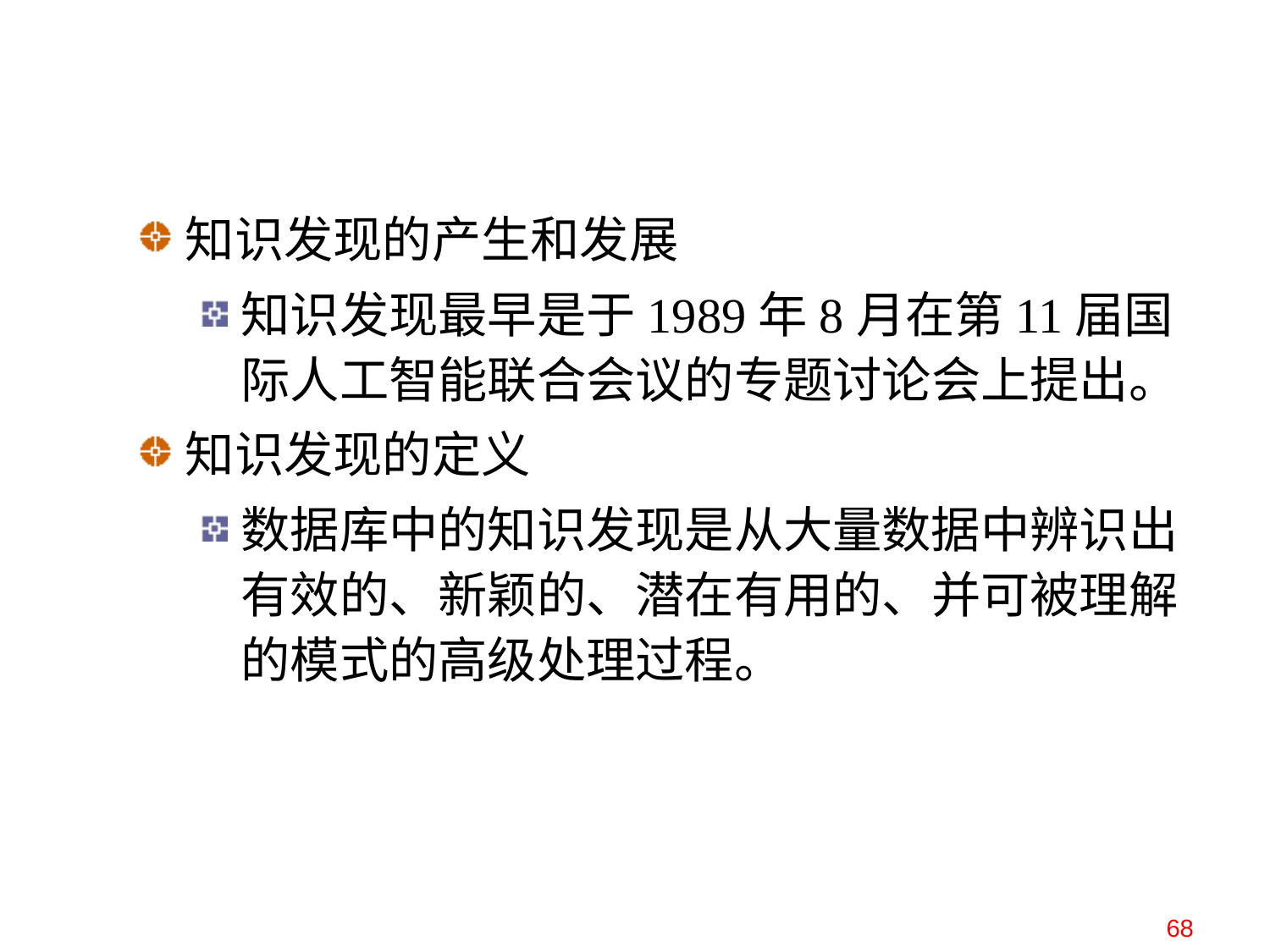

知识发现的产生和发展
知识发现最早是于1989年8月在第11届国际人工智能联合会议的专题讨论会上提出。
知识发现的定义
数据库中的知识发现是从大量数据中辨识出有效的、新颖的、潜在有用的、并可被理解的模式的高级处理过程。

68